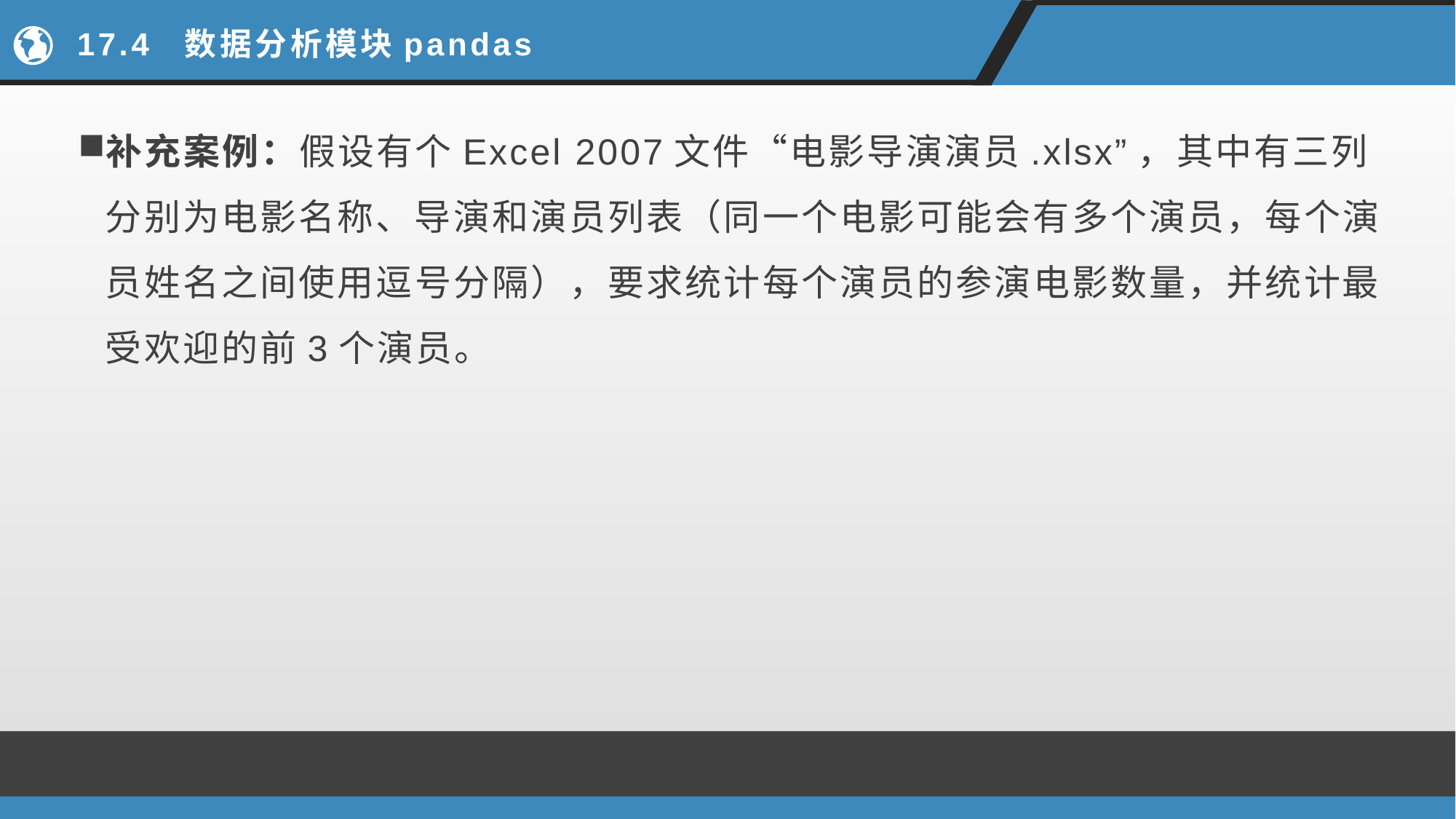

# 17.4  数据分析模块pandas

补充案例：假设有个Excel 2007文件“电影导演演员.xlsx”，其中有三列分别为电影名称、导演和演员列表（同一个电影可能会有多个演员，每个演员姓名之间使用逗号分隔），要求统计每个演员的参演电影数量，并统计最受欢迎的前3个演员。